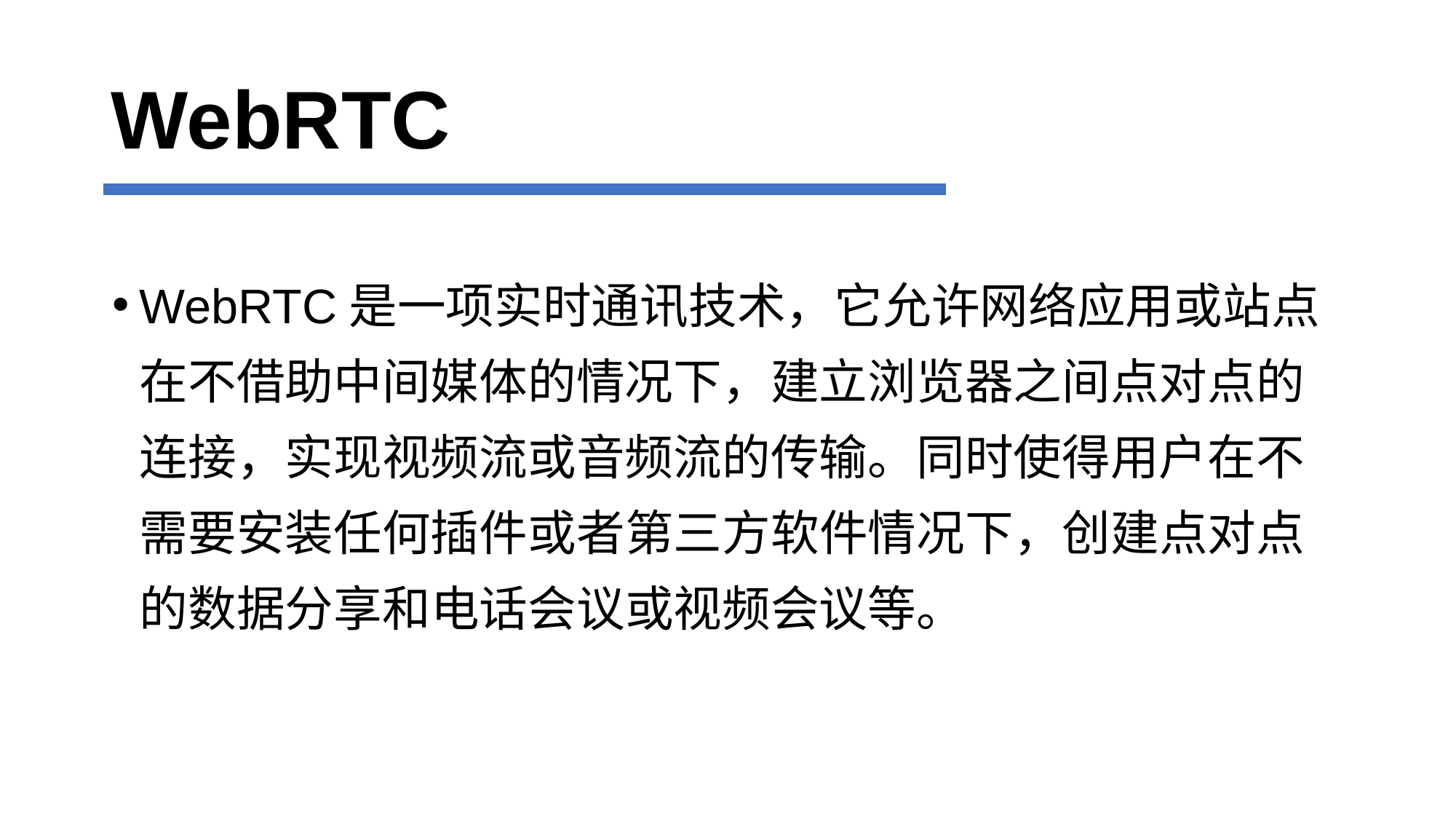

# WebRTC
WebRTC是一项实时通讯技术，它允许网络应用或站点在不借助中间媒体的情况下，建立浏览器之间点对点的连接，实现视频流或音频流的传输。同时使得用户在不需要安装任何插件或者第三方软件情况下，创建点对点的数据分享和电话会议或视频会议等。